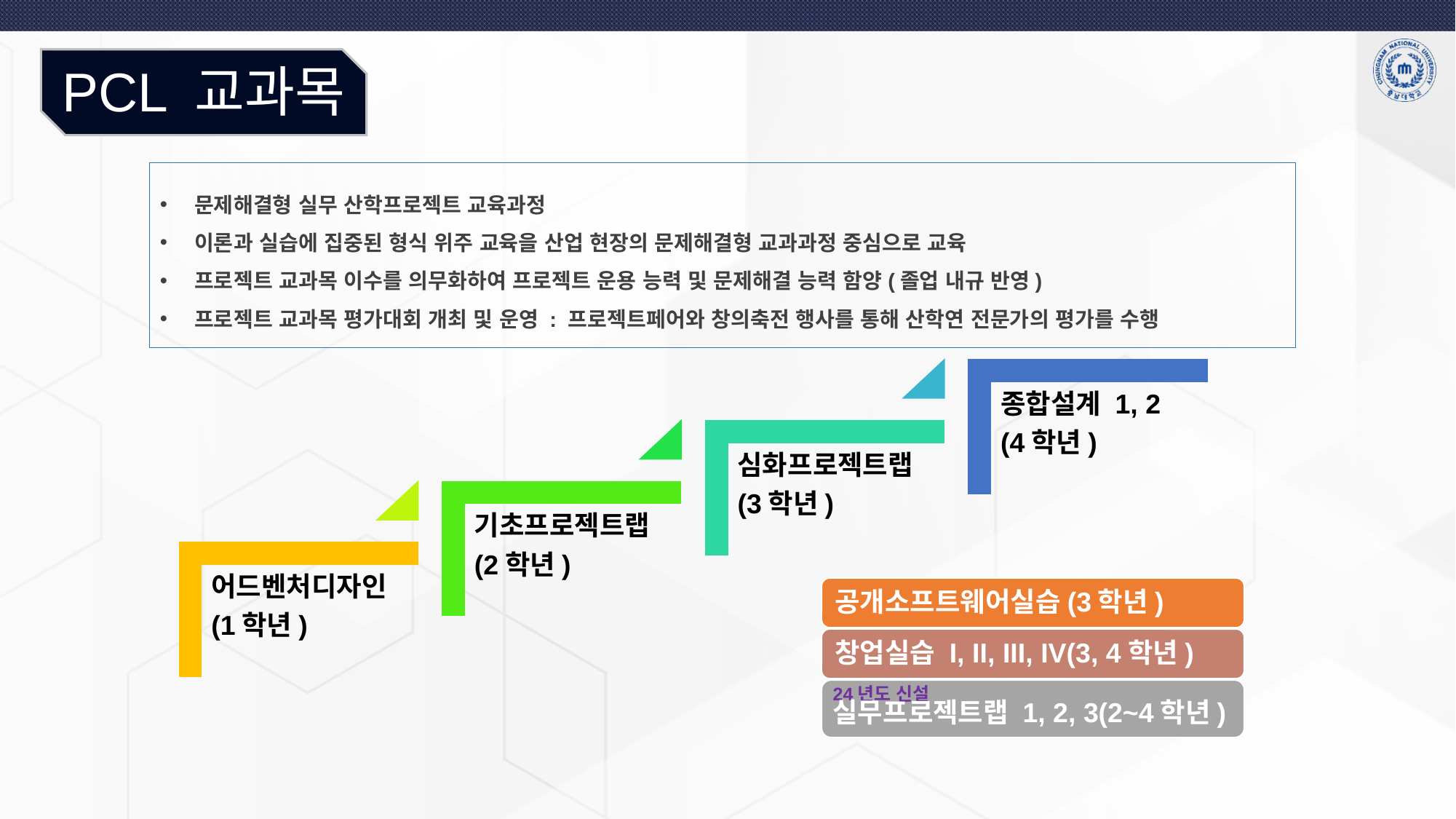

PCL 교과목
문제해결형 실무 산학프로젝트 교육과정
이론과 실습에 집중된 형식 위주 교육을 산업 현장의 문제해결형 교과과정 중심으로 교육
프로젝트 교과목 이수를 의무화하여 프로젝트 운용 능력 및 문제해결 능력 함양(졸업 내규 반영)
프로젝트 교과목 평가대회 개최 및 운영 : 프로젝트페어와 창의축전 행사를 통해 산학연 전문가의 평가를 수행
어드벤처디자인
(1학년)
기초프로젝트랩
(2학년)
심화프로젝트랩
(3학년)
종합설계 1, 2
(4학년)
공개소프트웨어실습(3학년)
창업실습 I, II, III, IV(3, 4학년)
24년도 신설
실무프로젝트랩 1, 2, 3(2~4학년)